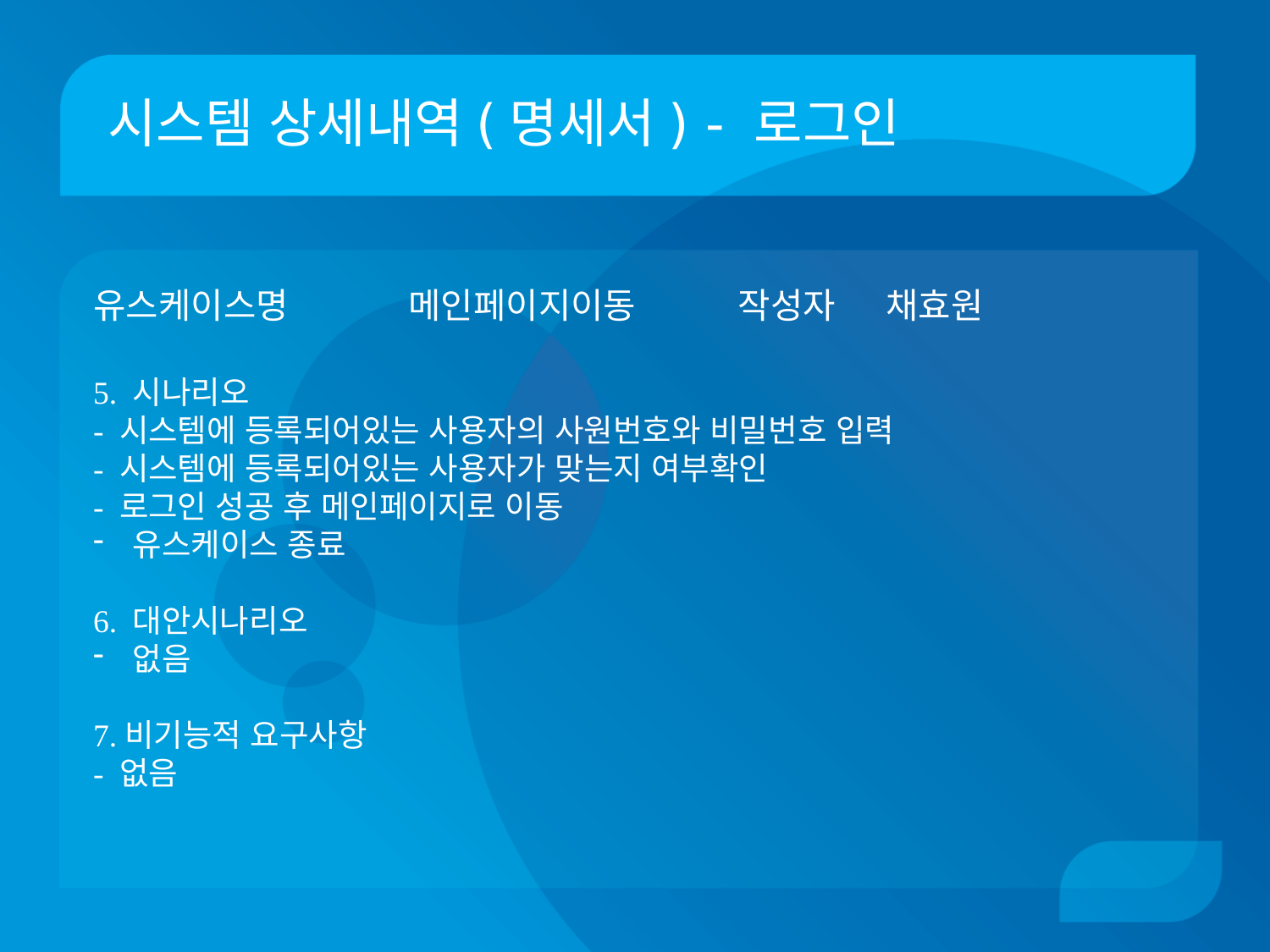

# 시스템 상세내역(명세서) - 로그인
유스케이스명            메인페이지이동     	 작성자     채효원
5. 시나리오
- 시스템에 등록되어있는 사용자의 사원번호와 비밀번호 입력
- 시스템에 등록되어있는 사용자가 맞는지 여부확인
- 로그인 성공 후 메인페이지로 이동
유스케이스 종료

6. 대안시나리오
없음

7.비기능적 요구사항
- 없음